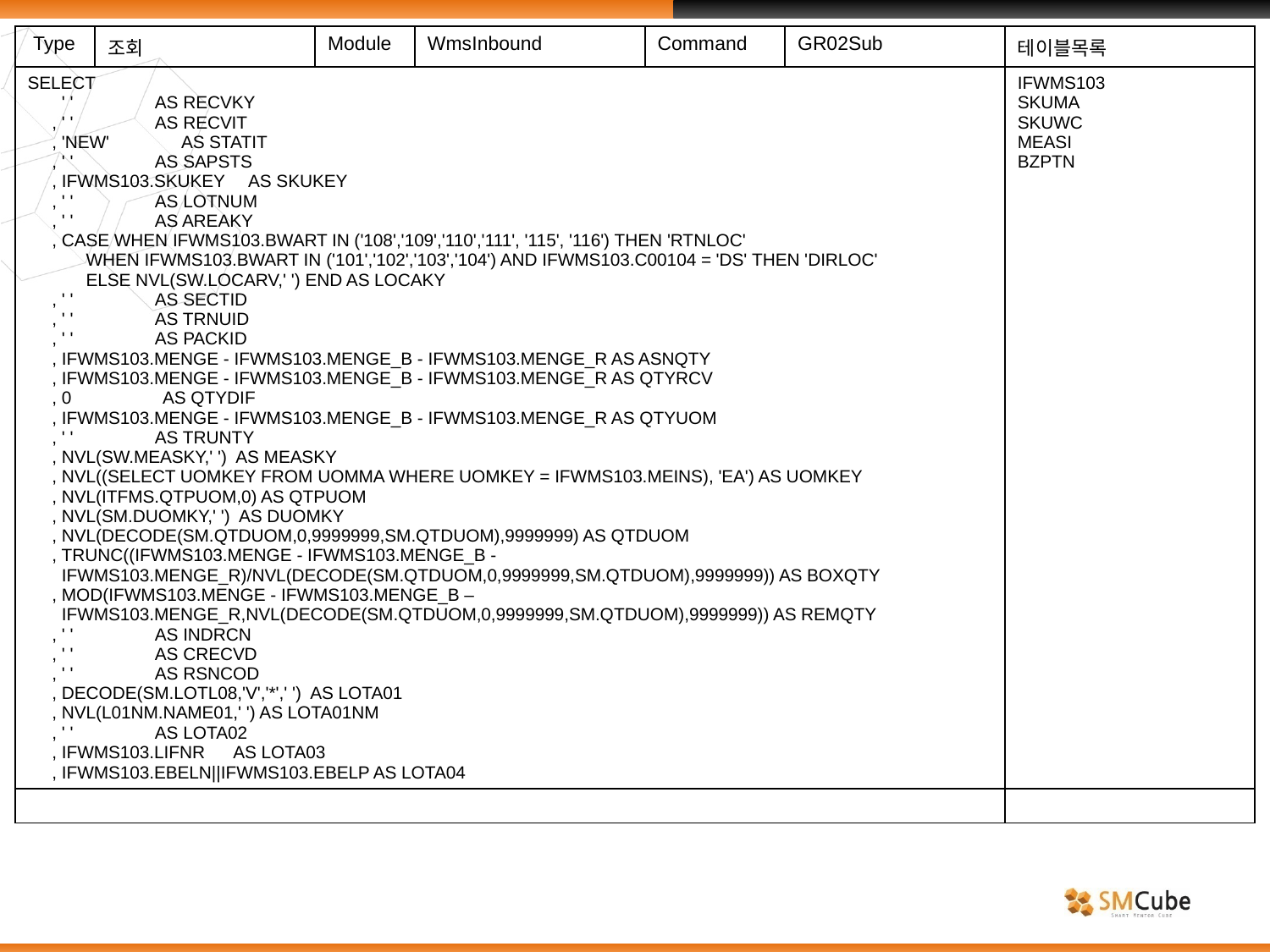

| Type | 조회 | Module | WmsInbound | Command | GR02Sub | 테이블목록 |
| --- | --- | --- | --- | --- | --- | --- |
| SELECT ' ' AS RECVKY , ' ' AS RECVIT , 'NEW' AS STATIT , ' ' AS SAPSTS , IFWMS103.SKUKEY AS SKUKEY , ' ' AS LOTNUM , ' ' AS AREAKY , CASE WHEN IFWMS103.BWART IN ('108','109','110','111', '115', '116') THEN 'RTNLOC' WHEN IFWMS103.BWART IN ('101','102','103','104') AND IFWMS103.C00104 = 'DS' THEN 'DIRLOC' ELSE NVL(SW.LOCARV,' ') END AS LOCAKY , ' ' AS SECTID , ' ' AS TRNUID , ' ' AS PACKID , IFWMS103.MENGE - IFWMS103.MENGE\_B - IFWMS103.MENGE\_R AS ASNQTY , IFWMS103.MENGE - IFWMS103.MENGE\_B - IFWMS103.MENGE\_R AS QTYRCV , 0 AS QTYDIF , IFWMS103.MENGE - IFWMS103.MENGE\_B - IFWMS103.MENGE\_R AS QTYUOM , ' ' AS TRUNTY , NVL(SW.MEASKY,' ') AS MEASKY , NVL((SELECT UOMKEY FROM UOMMA WHERE UOMKEY = IFWMS103.MEINS), 'EA') AS UOMKEY , NVL(ITFMS.QTPUOM,0) AS QTPUOM , NVL(SM.DUOMKY,' ') AS DUOMKY , NVL(DECODE(SM.QTDUOM,0,9999999,SM.QTDUOM),9999999) AS QTDUOM , TRUNC((IFWMS103.MENGE - IFWMS103.MENGE\_B - IFWMS103.MENGE\_R)/NVL(DECODE(SM.QTDUOM,0,9999999,SM.QTDUOM),9999999)) AS BOXQTY , MOD(IFWMS103.MENGE - IFWMS103.MENGE\_B – IFWMS103.MENGE\_R,NVL(DECODE(SM.QTDUOM,0,9999999,SM.QTDUOM),9999999)) AS REMQTY , ' ' AS INDRCN , ' ' AS CRECVD , ' ' AS RSNCOD , DECODE(SM.LOTL08,'V','\*',' ') AS LOTA01 , NVL(L01NM.NAME01,' ') AS LOTA01NM , ' ' AS LOTA02 , IFWMS103.LIFNR AS LOTA03 , IFWMS103.EBELN||IFWMS103.EBELP AS LOTA04 |  |  |  |  |  | IFWMS103 SKUMA SKUWC MEASI BZPTN |
|  |  |  |  |  |  |  |